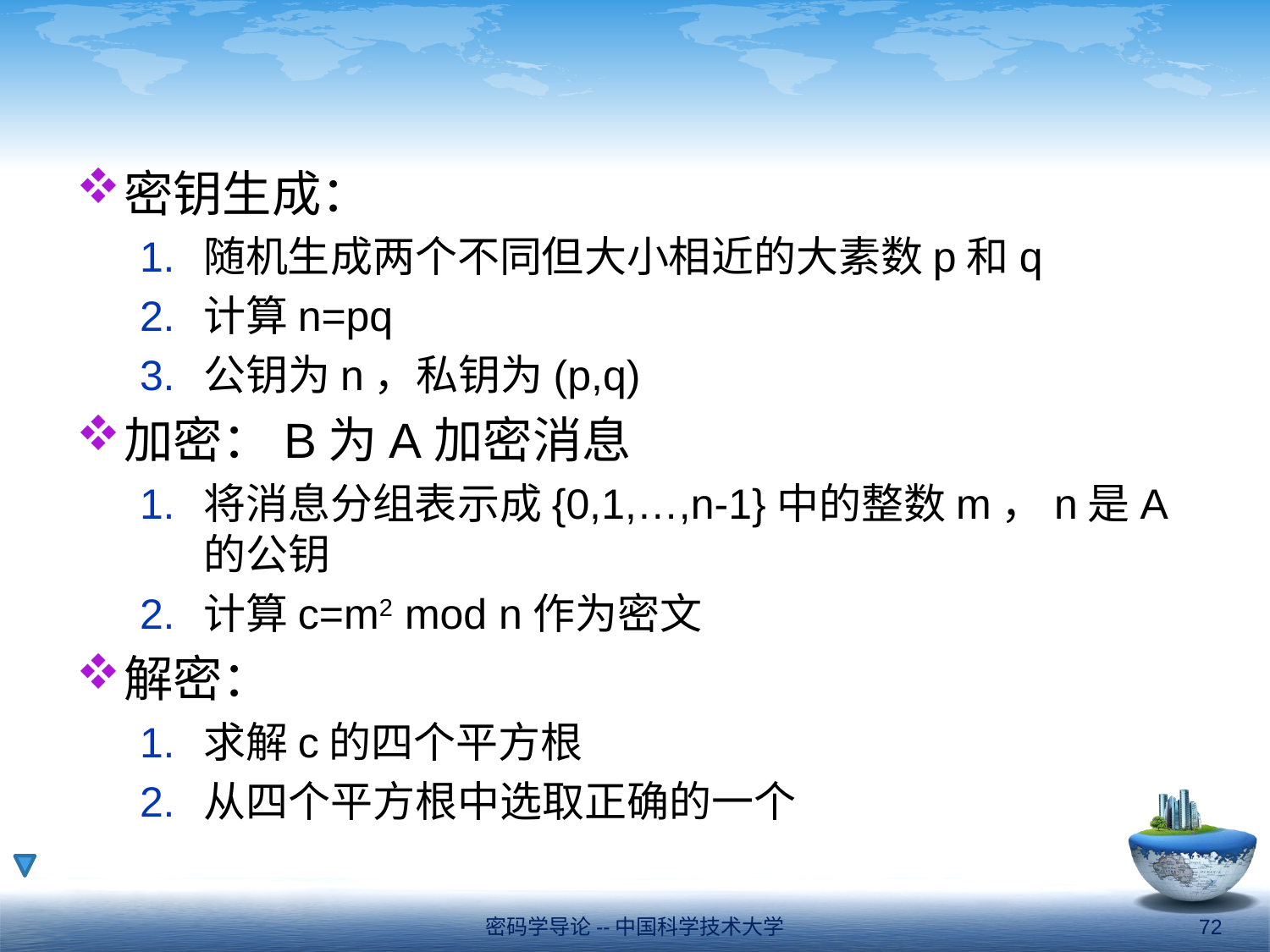

#
密钥生成：
随机生成两个不同但大小相近的大素数p和q
计算n=pq
公钥为n，私钥为(p,q)
加密：B为A加密消息
将消息分组表示成{0,1,…,n-1}中的整数m，n是A的公钥
计算c=m2 mod n作为密文
解密：
求解c的四个平方根
从四个平方根中选取正确的一个

密码学导论--中国科学技术大学
72